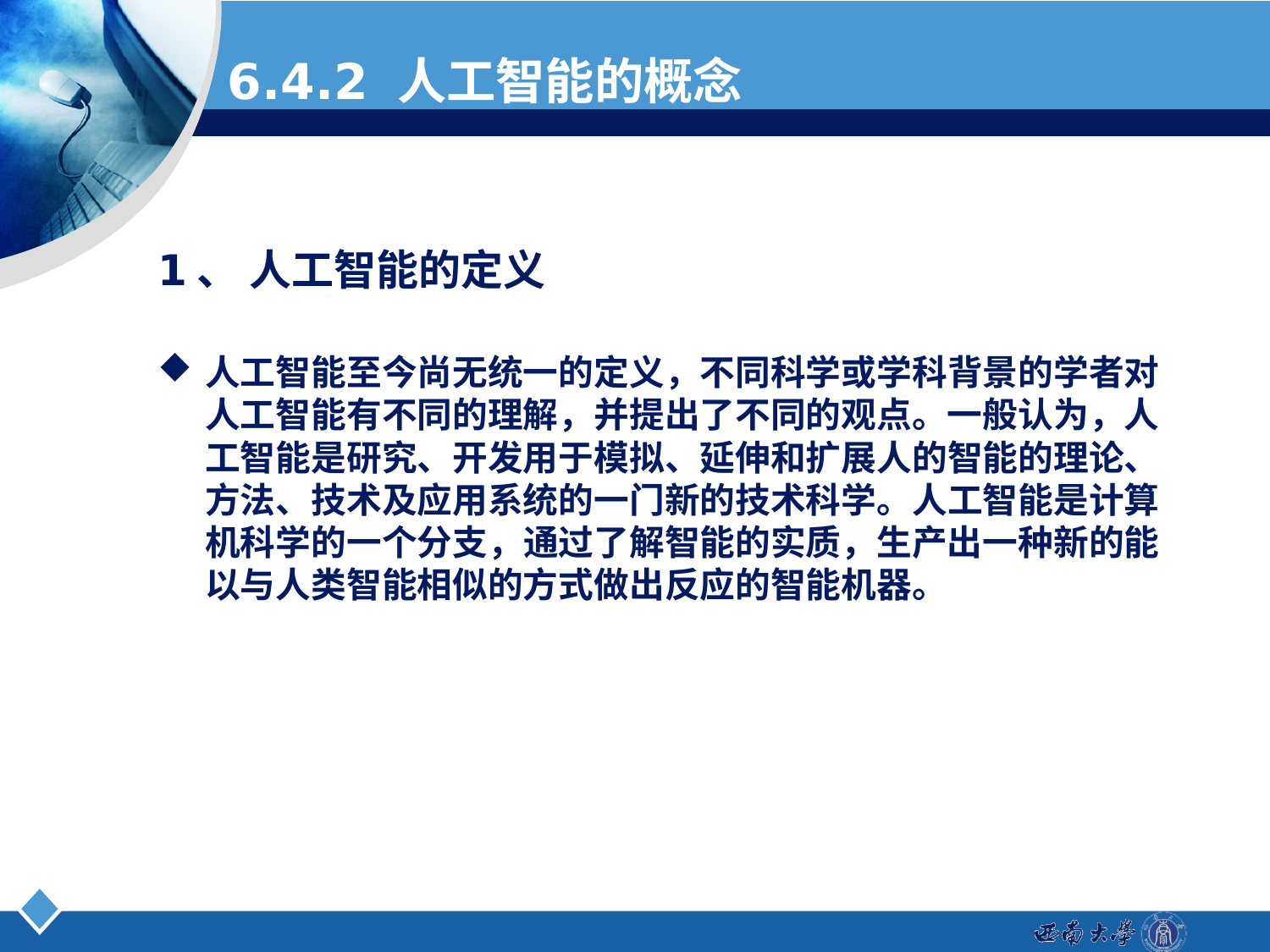

# 6.4.2 人工智能的概念

1、 人工智能的定义

人工智能至今尚无统一的定义，不同科学或学科背景的学者对人工智能有不同的理解，并提出了不同的观点。一般认为，人工智能是研究、开发用于模拟、延伸和扩展人的智能的理论、方法、技术及应用系统的一门新的技术科学。人工智能是计算机科学的一个分支，通过了解智能的实质，生产出一种新的能以与人类智能相似的方式做出反应的智能机器。